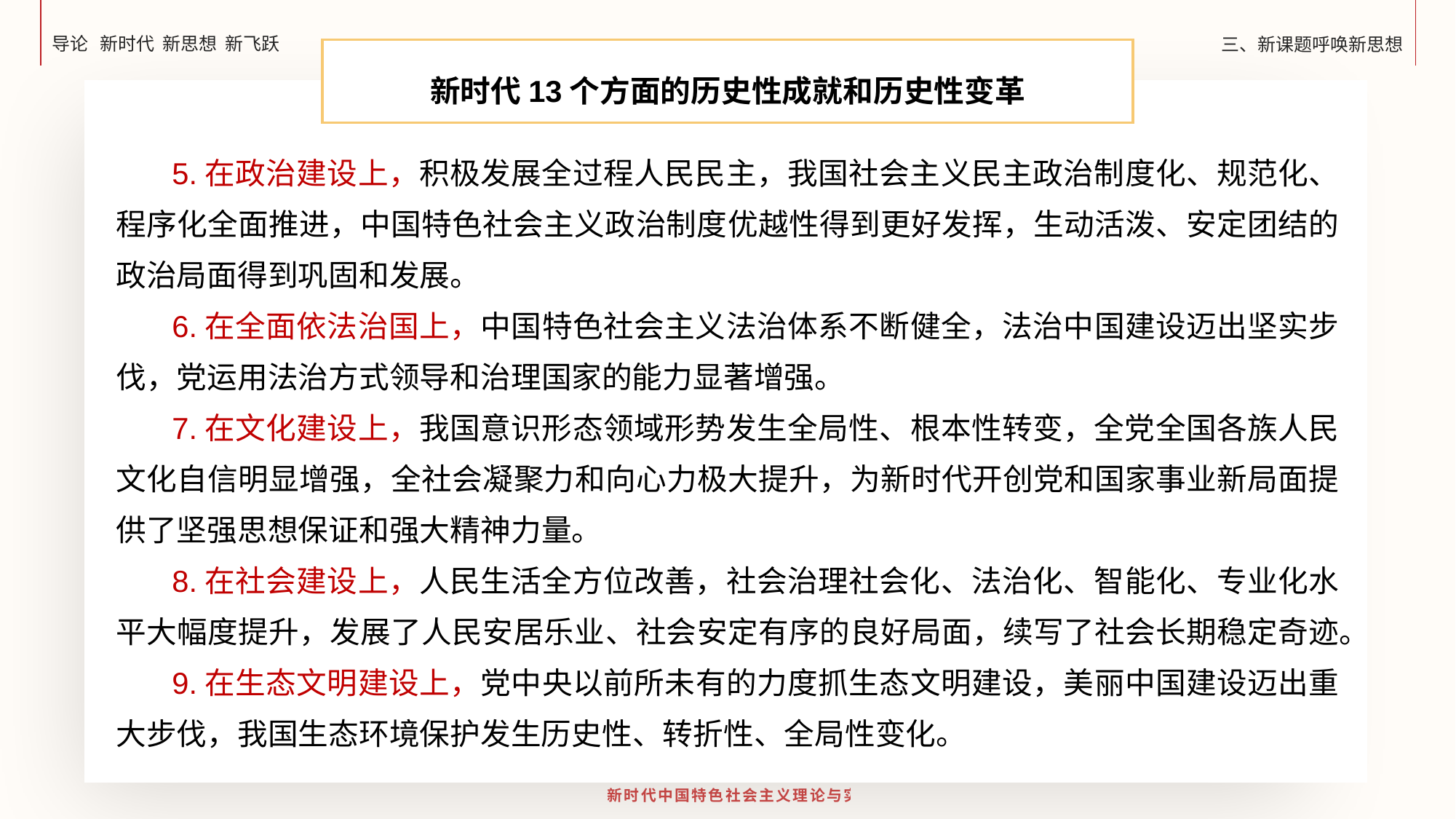

新时代13个方面的历史性成就和历史性变革

5.在政治建设上，积极发展全过程人民民主，我国社会主义民主政治制度化、规范化、程序化全面推进，中国特色社会主义政治制度优越性得到更好发挥，生动活泼、安定团结的政治局面得到巩固和发展。
6.在全面依法治国上，中国特色社会主义法治体系不断健全，法治中国建设迈出坚实步伐，党运用法治方式领导和治理国家的能力显著增强。
7.在文化建设上，我国意识形态领域形势发生全局性、根本性转变，全党全国各族人民文化自信明显增强，全社会凝聚力和向心力极大提升，为新时代开创党和国家事业新局面提供了坚强思想保证和强大精神力量。
8.在社会建设上，人民生活全方位改善，社会治理社会化、法治化、智能化、专业化水平大幅度提升，发展了人民安居乐业、社会安定有序的良好局面，续写了社会长期稳定奇迹。
9.在生态文明建设上，党中央以前所未有的力度抓生态文明建设，美丽中国建设迈出重大步伐，我国生态环境保护发生历史性、转折性、全局性变化。